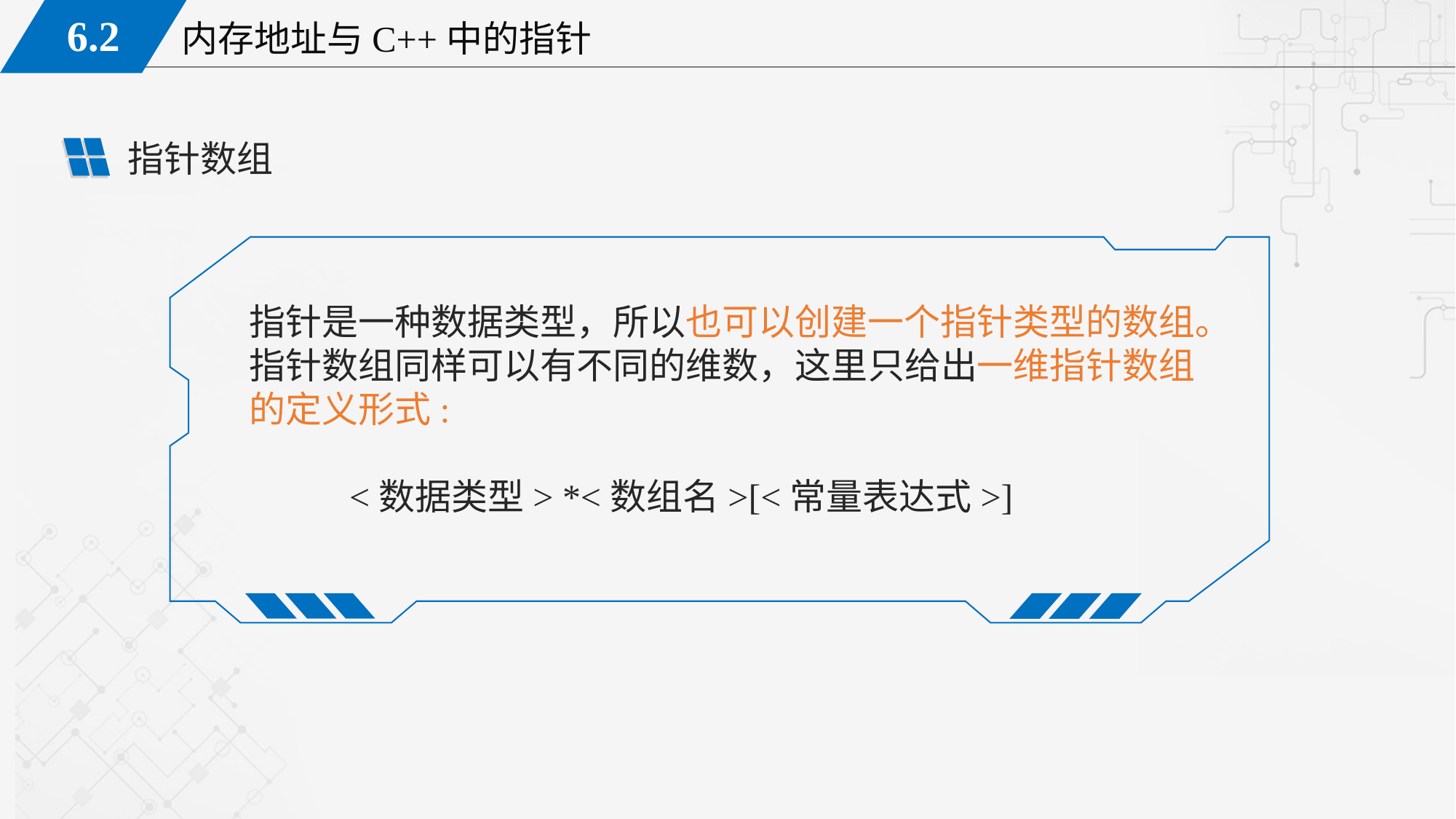

指针数组

指针是一种数据类型，所以也可以创建一个指针类型的数组。指针数组同样可以有不同的维数，这里只给出一维指针数组的定义形式:

           <数据类型> *<数组名>[<常量表达式>]